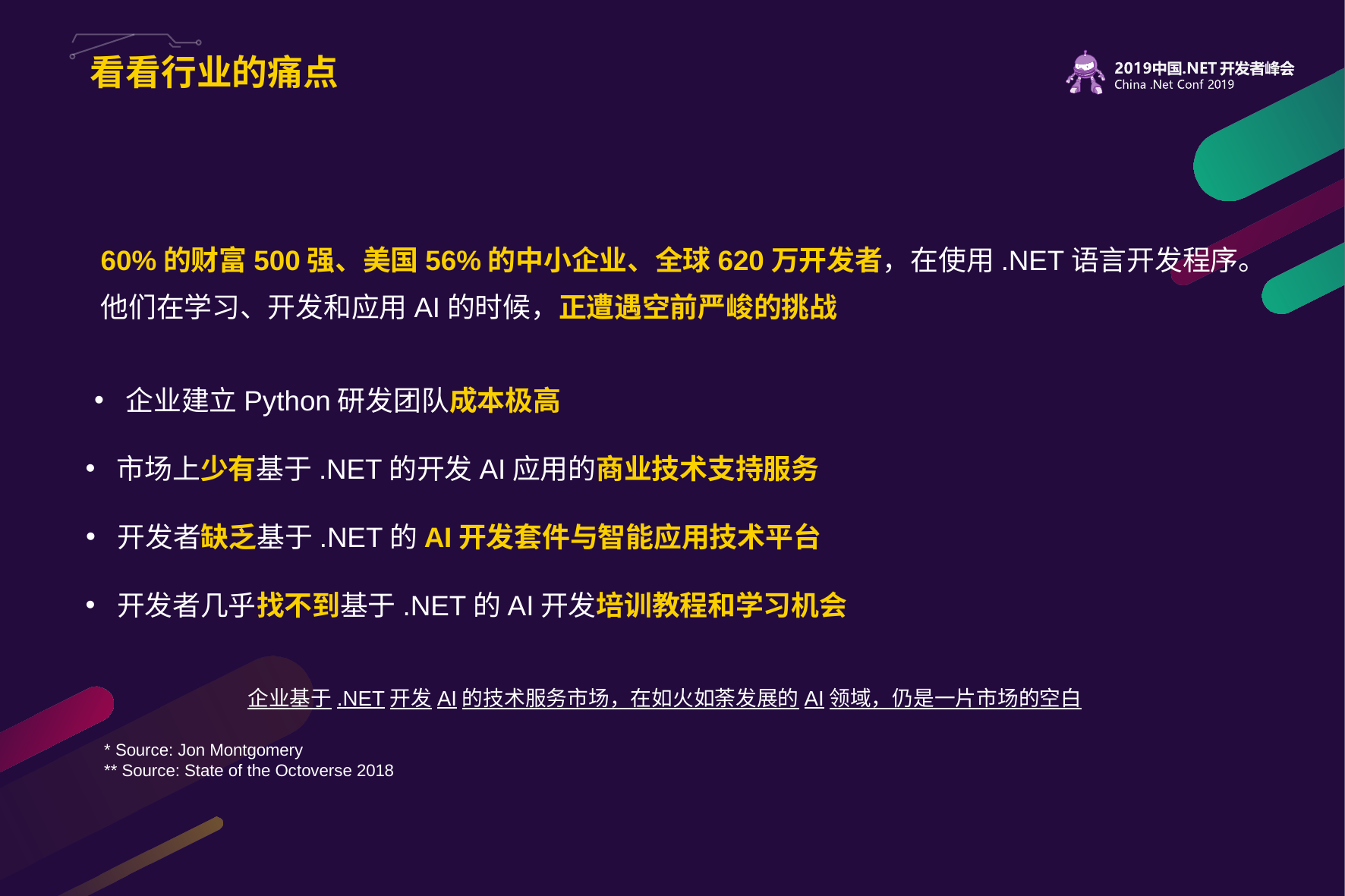

# 看看行业的痛点

60%的财富500强、美国56%的中小企业、全球620万开发者，在使用.NET语言开发程序。
他们在学习、开发和应用AI的时候，正遭遇空前严峻的挑战
企业建立Python研发团队成本极高
市场上少有基于.NET的开发AI应用的商业技术支持服务
开发者缺乏基于.NET的AI开发套件与智能应用技术平台
开发者几乎找不到基于.NET的AI开发培训教程和学习机会
企业基于.NET开发AI的技术服务市场，在如火如荼发展的AI领域，仍是一片市场的空白

* Source: Jon Montgomery
** Source: State of the Octoverse 2018